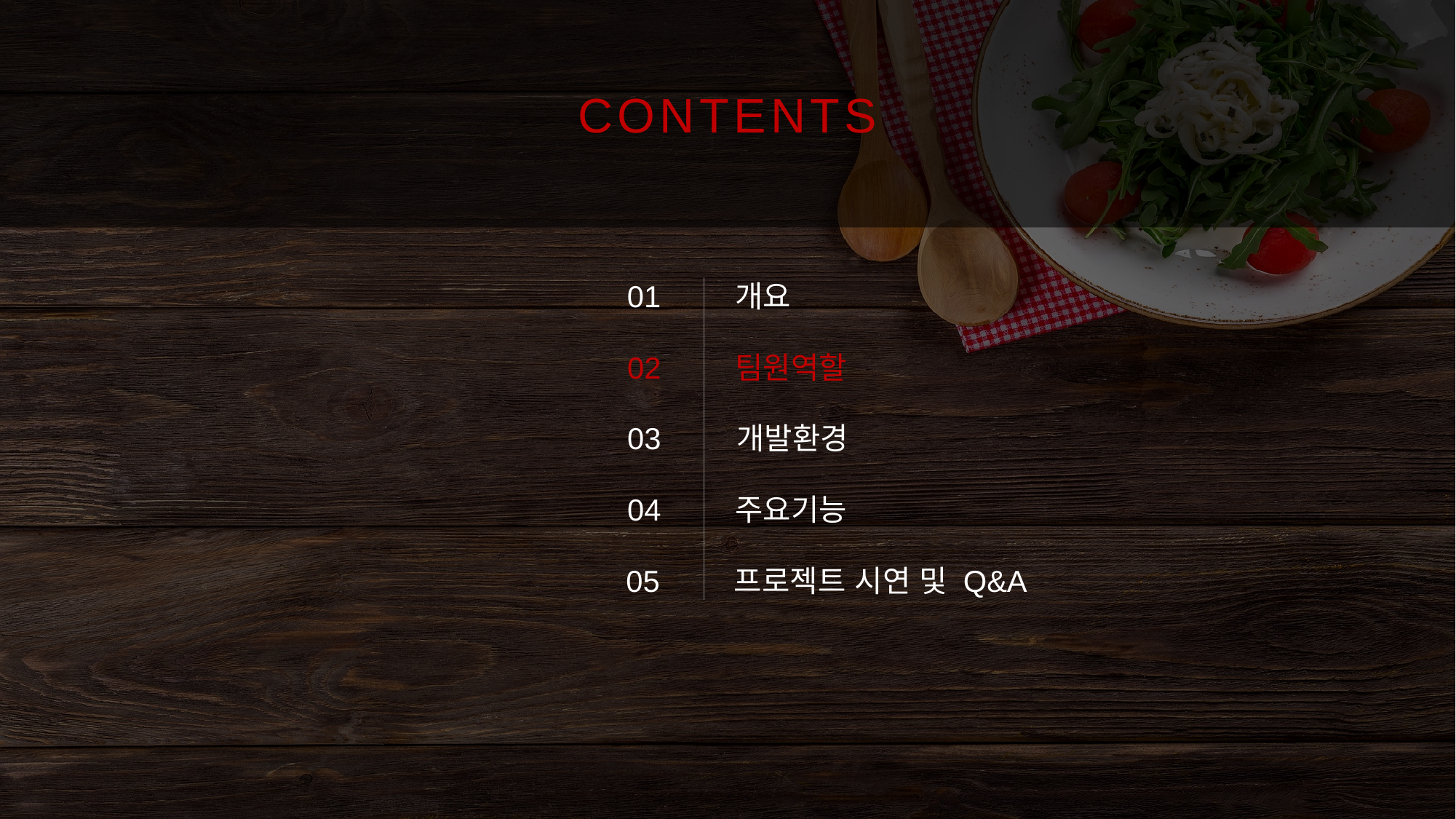

CONTENTS
01        개요
02        팀원역할
03	개발환경
04        주요기능
05        프로젝트 시연 및 Q&A